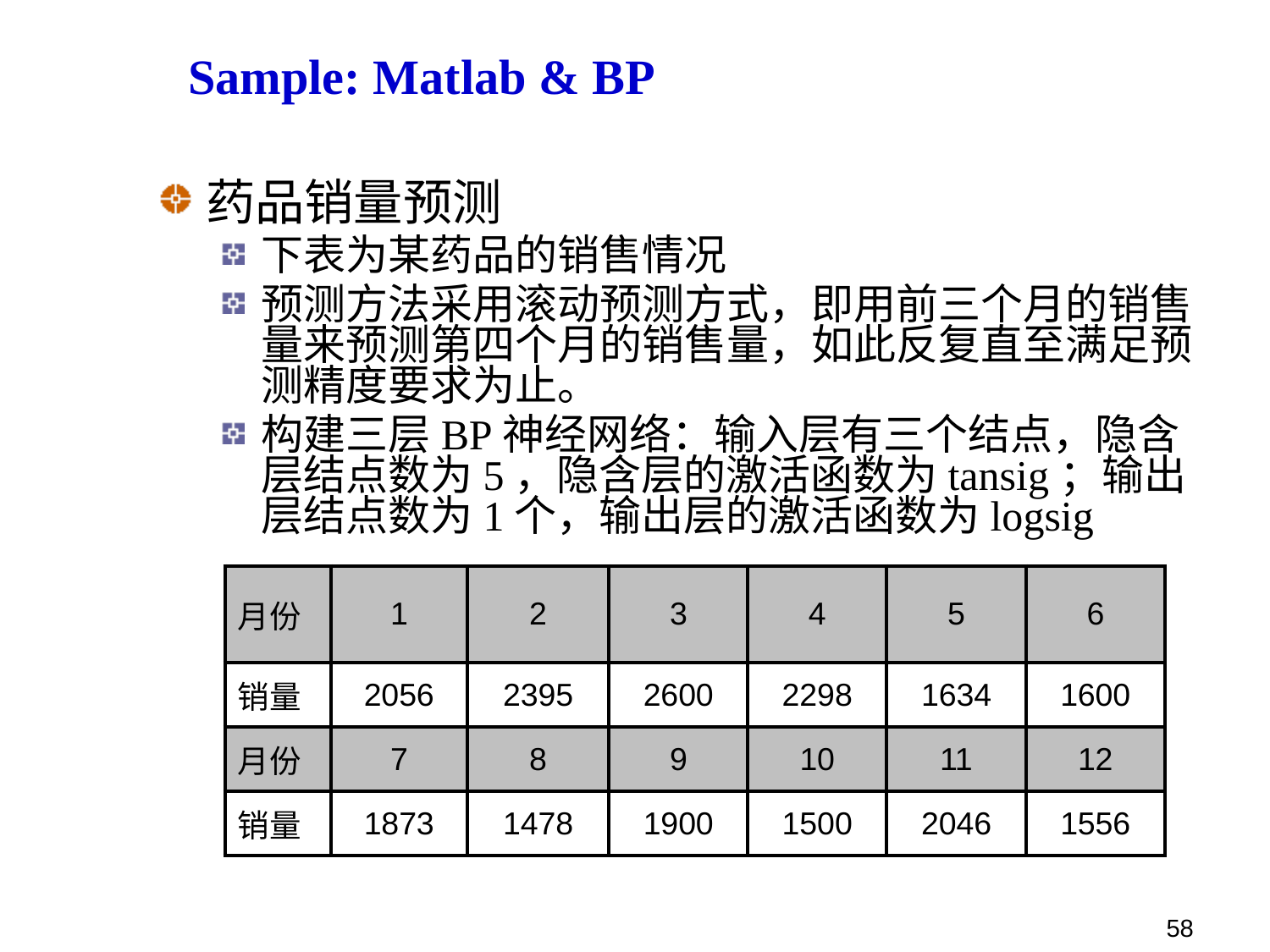

Sample: Matlab & BP
药品销量预测
下表为某药品的销售情况
预测方法采用滚动预测方式，即用前三个月的销售量来预测第四个月的销售量，如此反复直至满足预测精度要求为止。
构建三层BP神经网络：输入层有三个结点，隐含层结点数为5，隐含层的激活函数为tansig；输出层结点数为1个，输出层的激活函数为logsig
| 月份 | 1 | 2 | 3 | 4 | 5 | 6 |
| --- | --- | --- | --- | --- | --- | --- |
| 销量 | 2056 | 2395 | 2600 | 2298 | 1634 | 1600 |
| 月份 | 7 | 8 | 9 | 10 | 11 | 12 |
| 销量 | 1873 | 1478 | 1900 | 1500 | 2046 | 1556 |
58